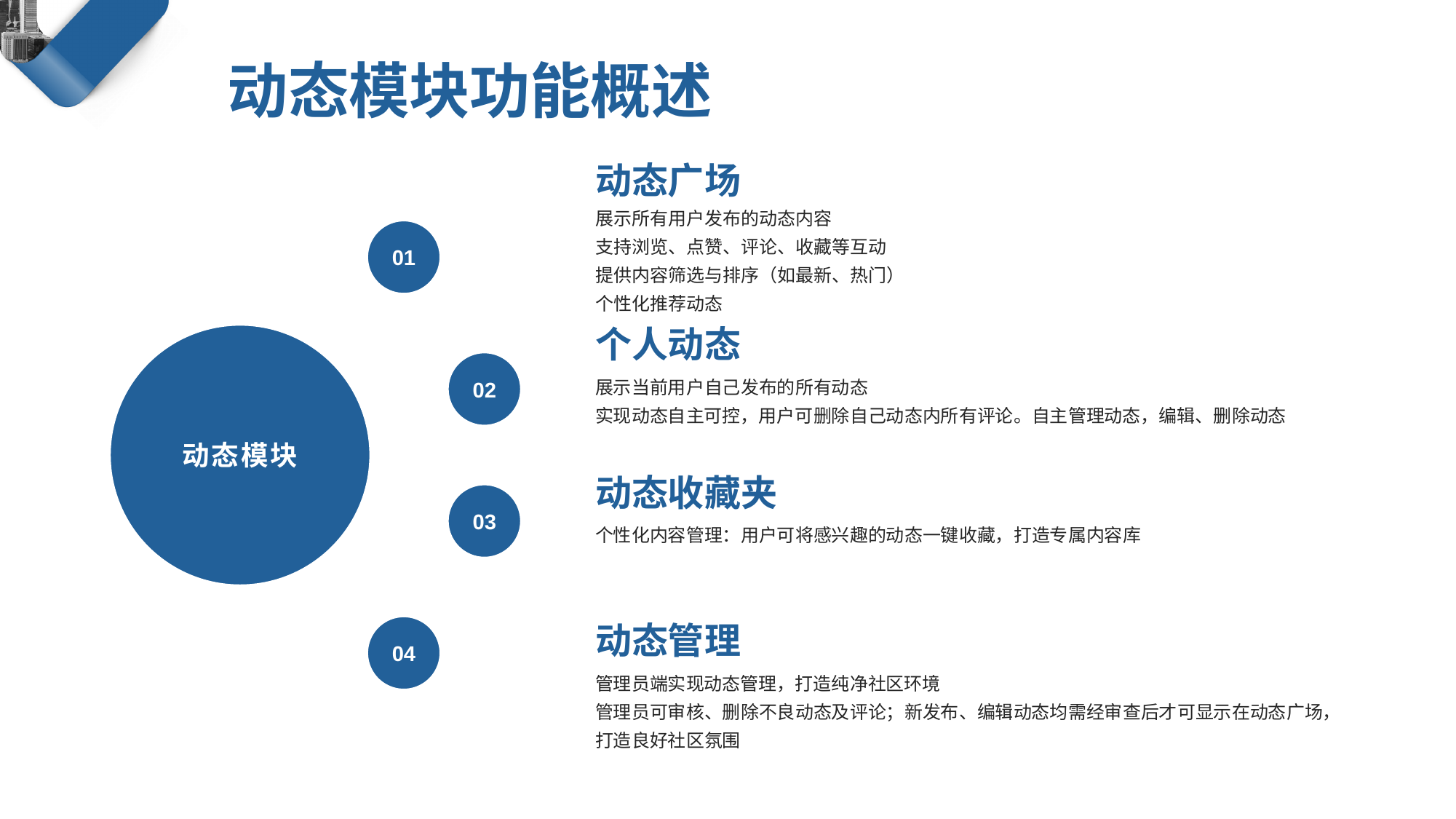

动态模块功能概述
动态广场
展示所有用户发布的动态内容
支持浏览、点赞、评论、收藏等互动
提供内容筛选与排序（如最新、热门）
个性化推荐动态

01
个人动态
动态模块
02
展示当前用户自己发布的所有动态
实现动态自主可控，用户可删除自己动态内所有评论。自主管理动态，编辑、删除动态
动态收藏夹
03

个性化内容管理：用户可将感兴趣的动态一键收藏，打造专属内容库
04
动态管理

管理员端实现动态管理，打造纯净社区环境
管理员可审核、删除不良动态及评论；新发布、编辑动态均需经审查后才可显示在动态广场，打造良好社区氛围